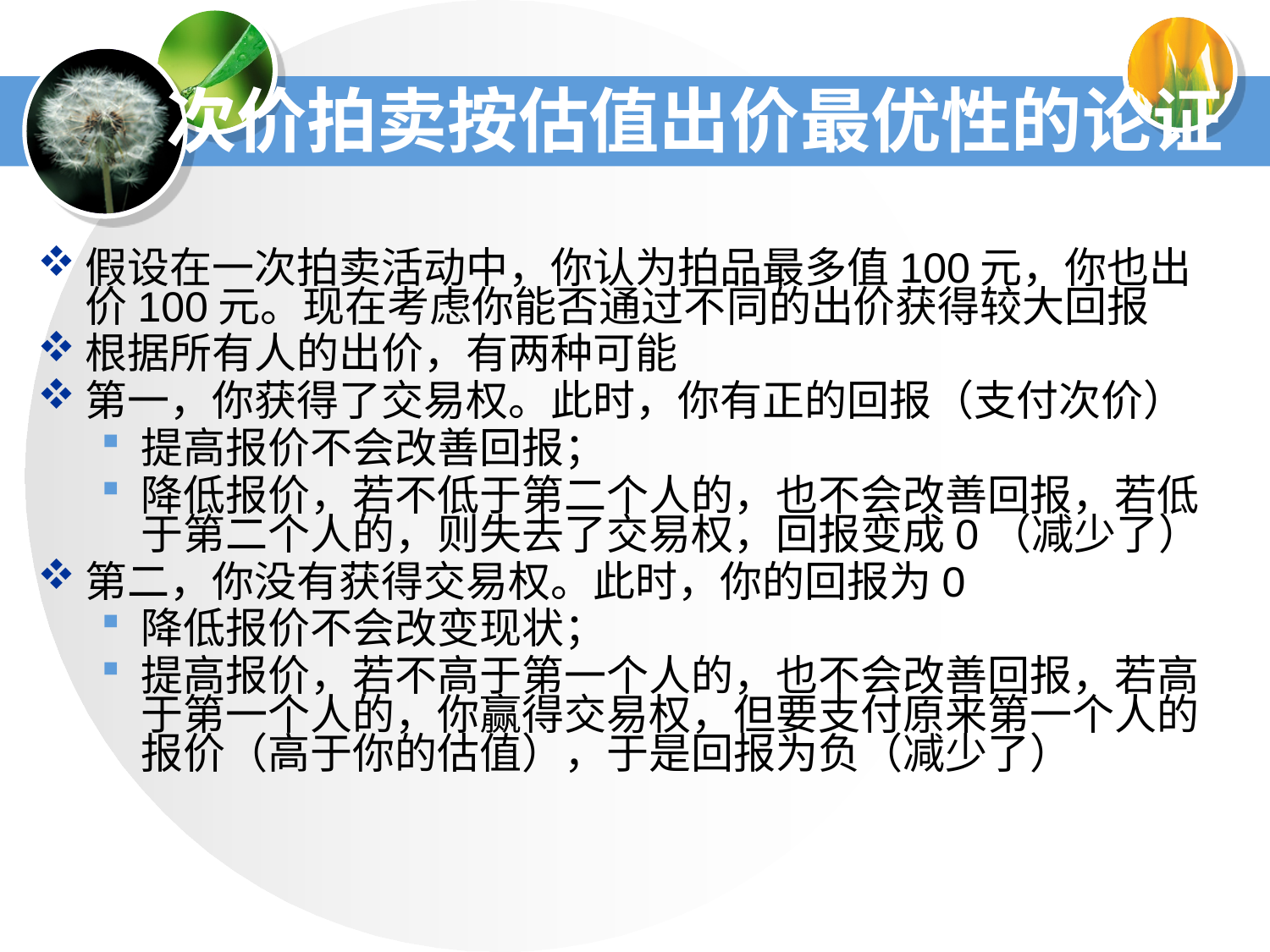

# 次价拍卖按估值出价最优性的论证
假设在一次拍卖活动中，你认为拍品最多值100元，你也出价100元。现在考虑你能否通过不同的出价获得较大回报
根据所有人的出价，有两种可能
第一，你获得了交易权。此时，你有正的回报（支付次价）
提高报价不会改善回报；
降低报价，若不低于第二个人的，也不会改善回报，若低于第二个人的，则失去了交易权，回报变成0（减少了）
第二，你没有获得交易权。此时，你的回报为0
降低报价不会改变现状；
提高报价，若不高于第一个人的，也不会改善回报，若高于第一个人的，你赢得交易权，但要支付原来第一个人的报价（高于你的估值），于是回报为负（减少了）